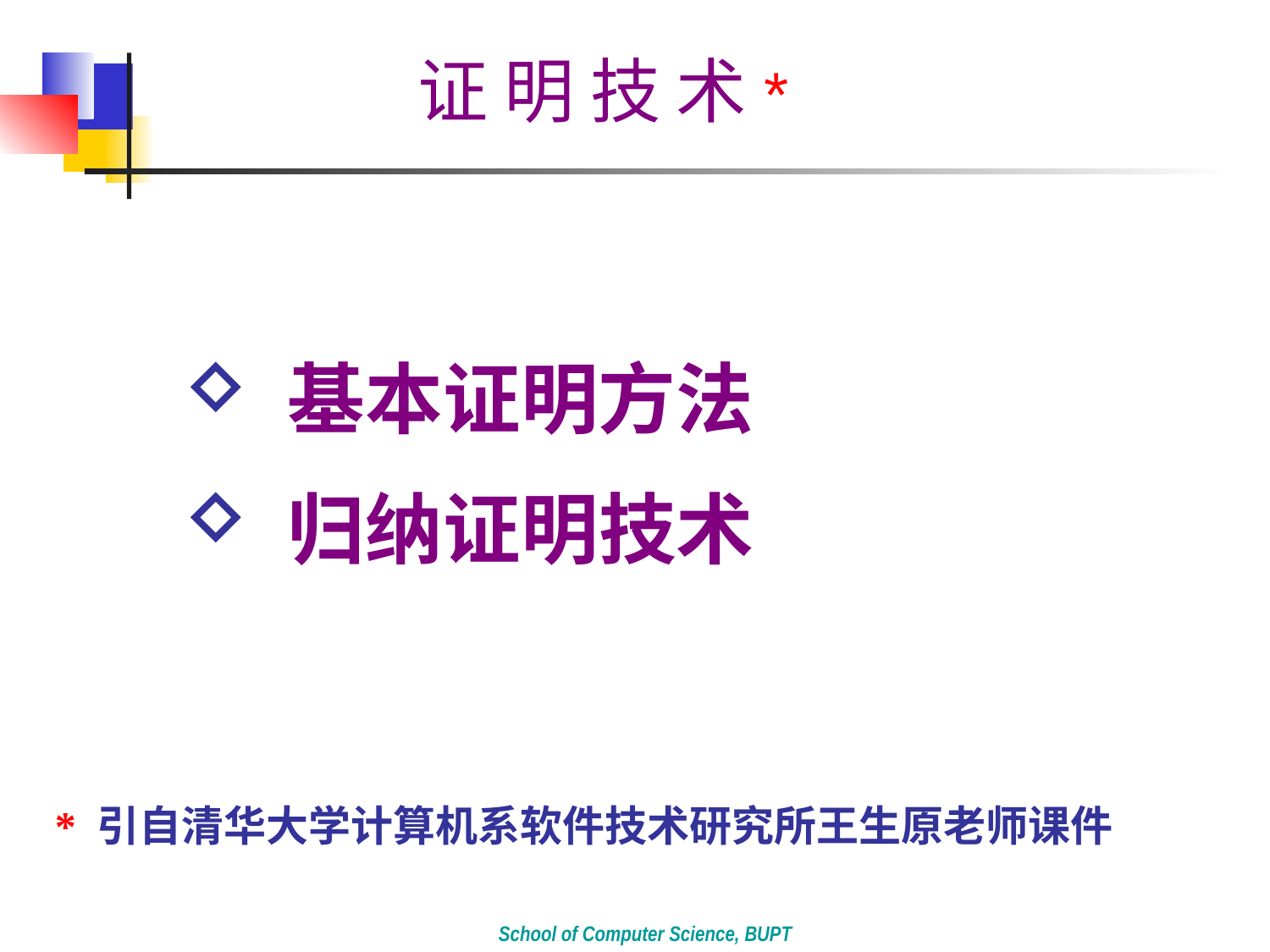

# 证 明 技 术*
 基本证明方法
 归纳证明技术

* 引自清华大学计算机系软件技术研究所王生原老师课件

School of Computer Science, BUPT
52